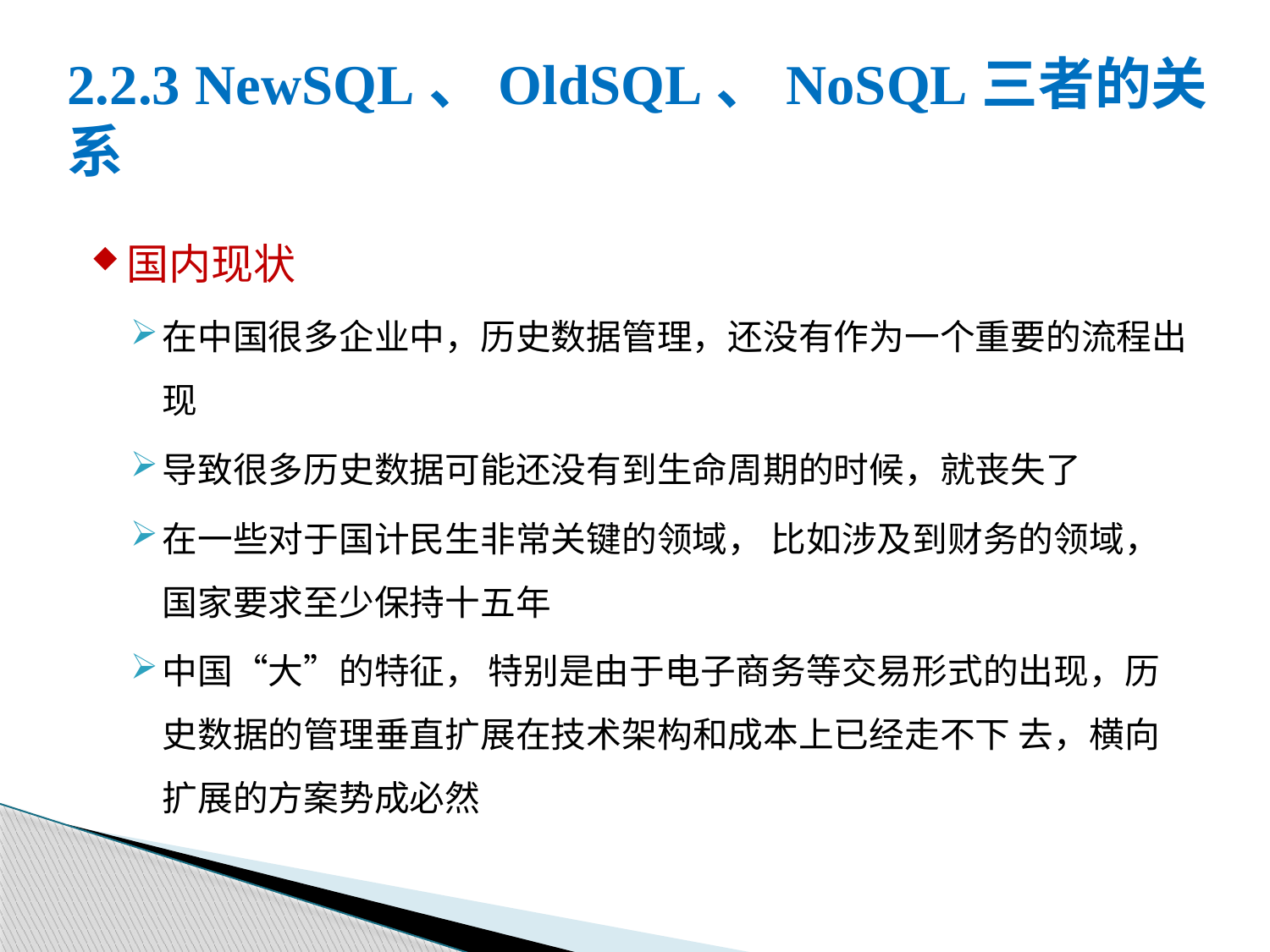

# 2.2.3 NewSQL、OldSQL、NoSQL三者的关系
国内现状
在中国很多企业中，历史数据管理，还没有作为一个重要的流程出现
导致很多历史数据可能还没有到生命周期的时候，就丧失了
在一些对于国计民生非常关键的领域， 比如涉及到财务的领域，国家要求至少保持十五年
中国“大”的特征， 特别是由于电子商务等交易形式的出现，历史数据的管理垂直扩展在技术架构和成本上已经走不下 去，横向扩展的方案势成必然